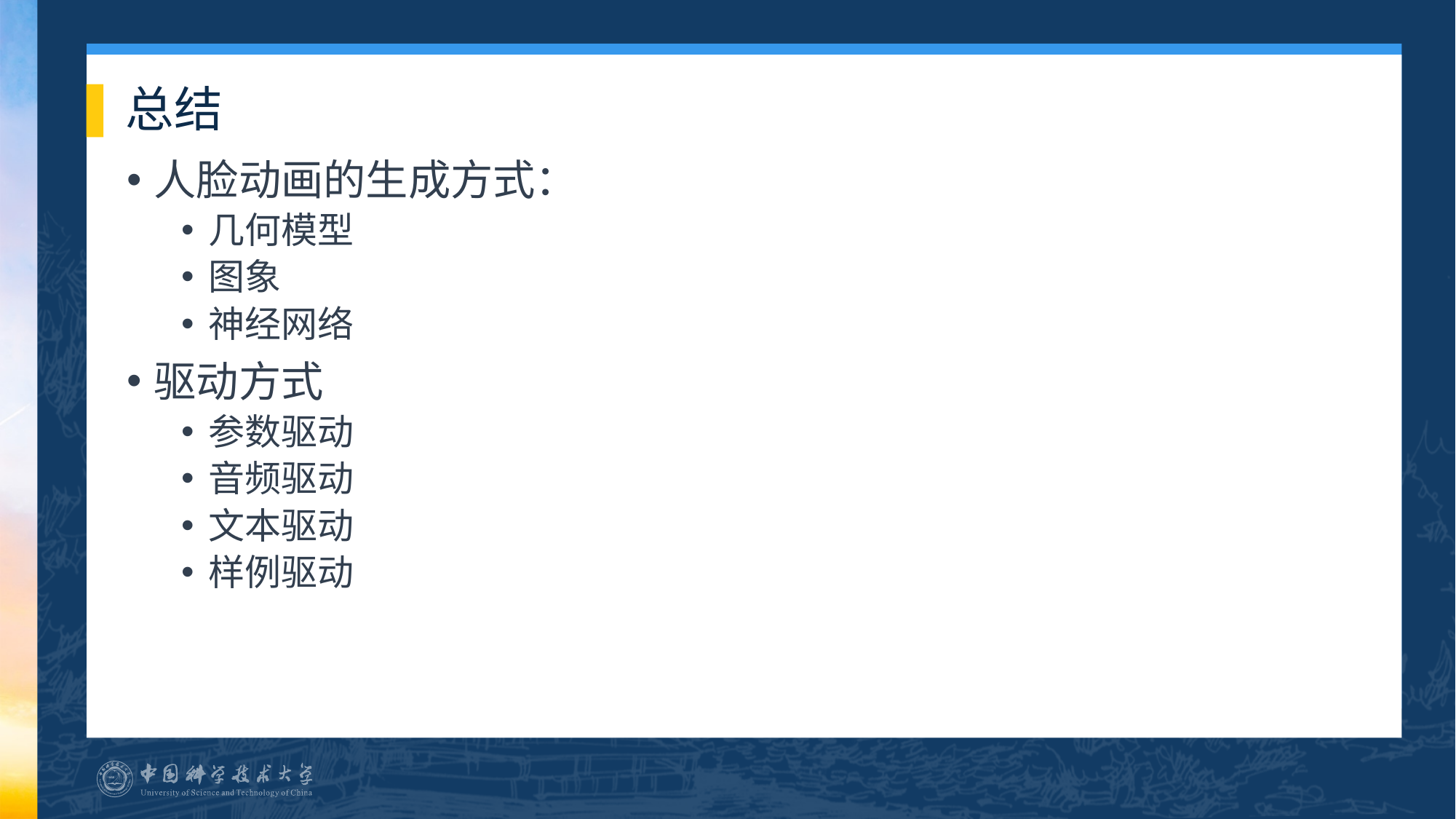

# 总结
人脸动画的生成方式：
几何模型
图象
神经网络
驱动方式
参数驱动
音频驱动
文本驱动
样例驱动